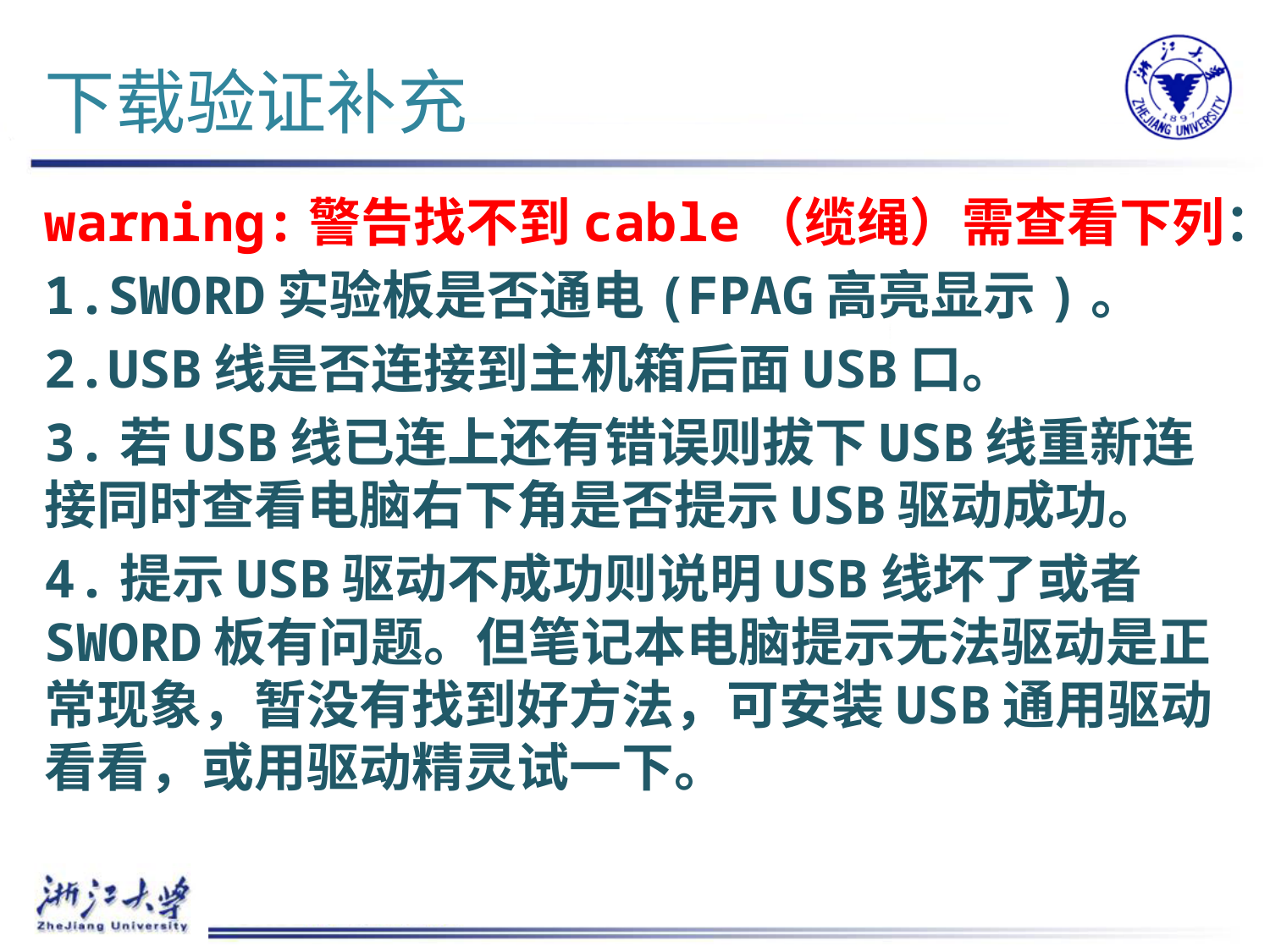

# 下载验证补充
warning:警告找不到cable（缆绳）需查看下列：
1.SWORD实验板是否通电(FPAG高亮显示)。
2.USB线是否连接到主机箱后面USB口。
3.若USB线已连上还有错误则拔下USB线重新连接同时查看电脑右下角是否提示USB驱动成功。
4.提示USB驱动不成功则说明USB线坏了或者SWORD板有问题。但笔记本电脑提示无法驱动是正常现象，暂没有找到好方法，可安装USB通用驱动看看，或用驱动精灵试一下。